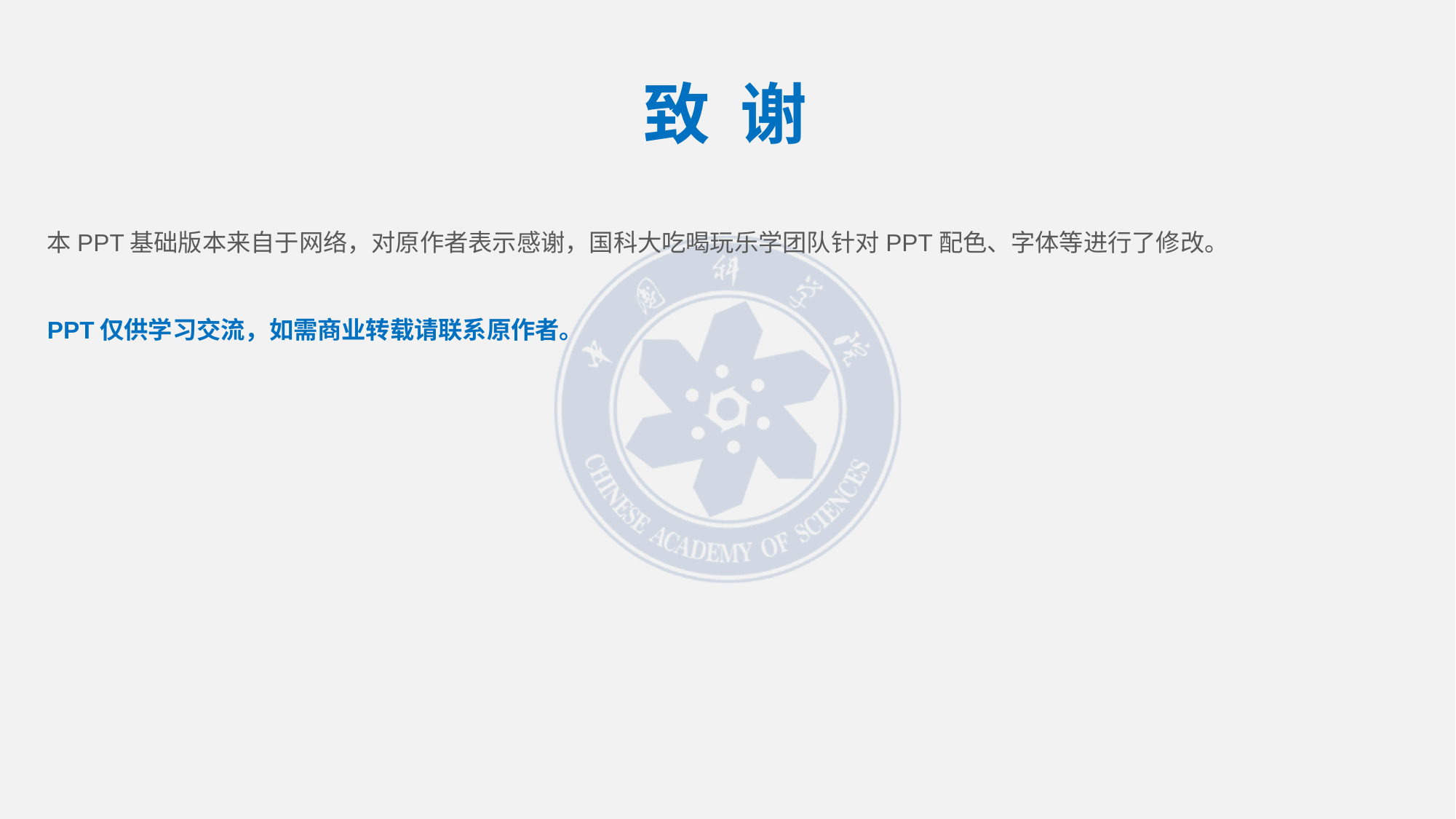

致  谢
本PPT基础版本来自于网络，对原作者表示感谢，国科大吃喝玩乐学团队针对PPT配色、字体等进行了修改。

PPT仅供学习交流，如需商业转载请联系原作者。